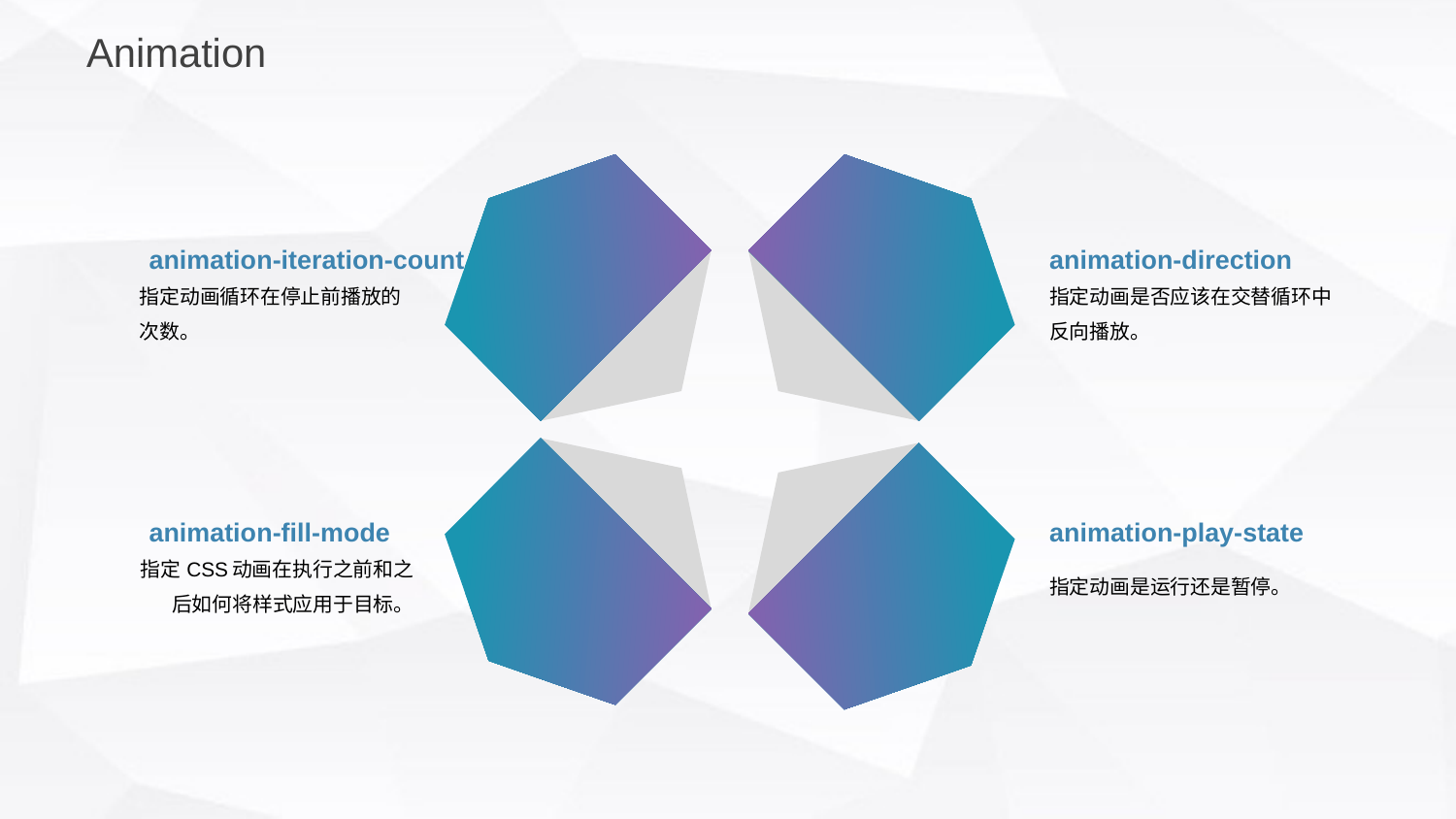

Animation

animation-iteration-count
指定动画循环在停止前播放的次数。
animation-direction
指定动画是否应该在交替循环中反向播放。
animation-fill-mode
指定CSS动画在执行之前和之后如何将样式应用于目标。
animation-play-state
指定动画是运行还是暂停。